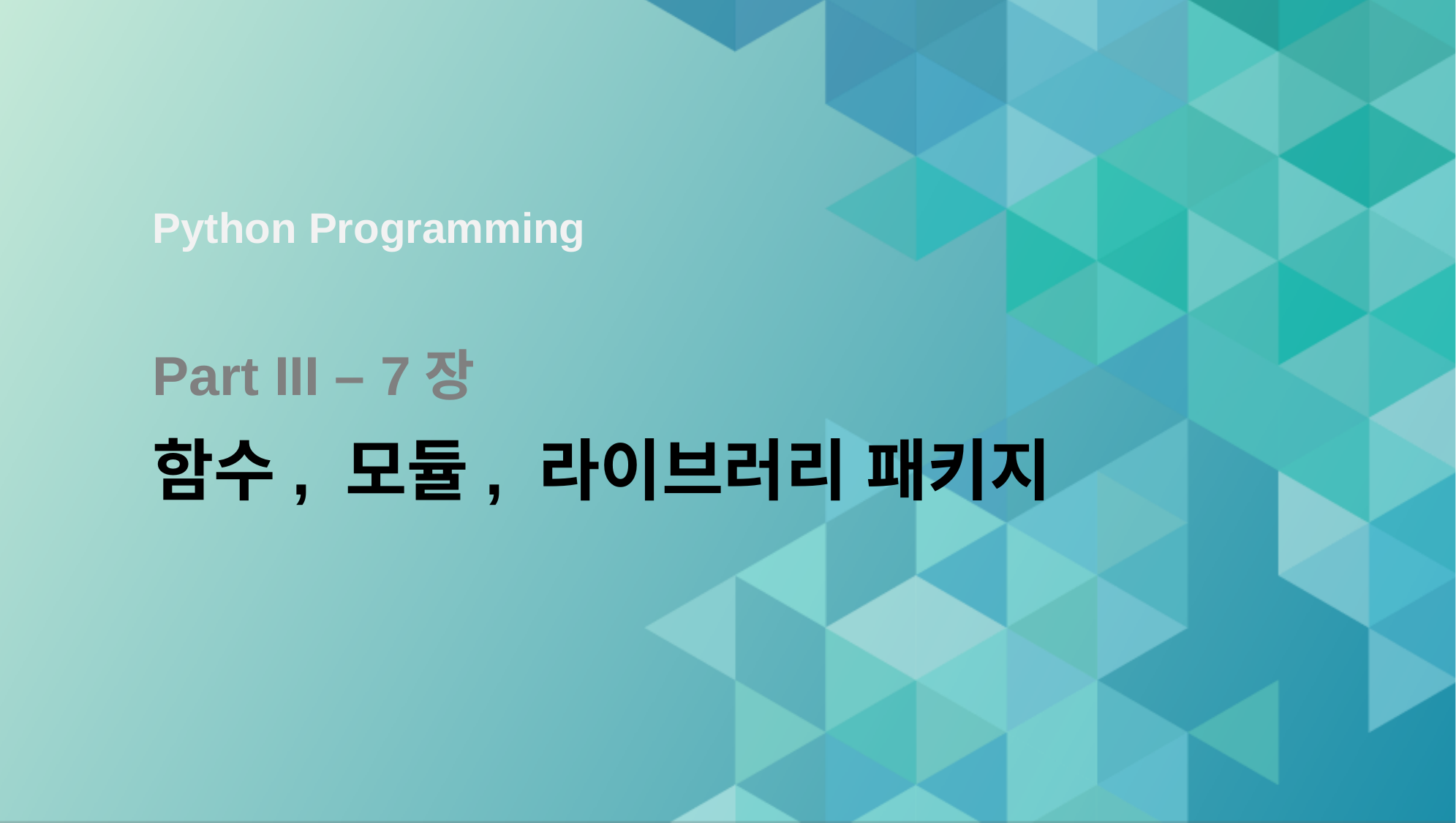

# Part III – 7장 함수, 모듈, 라이브러리 패키지